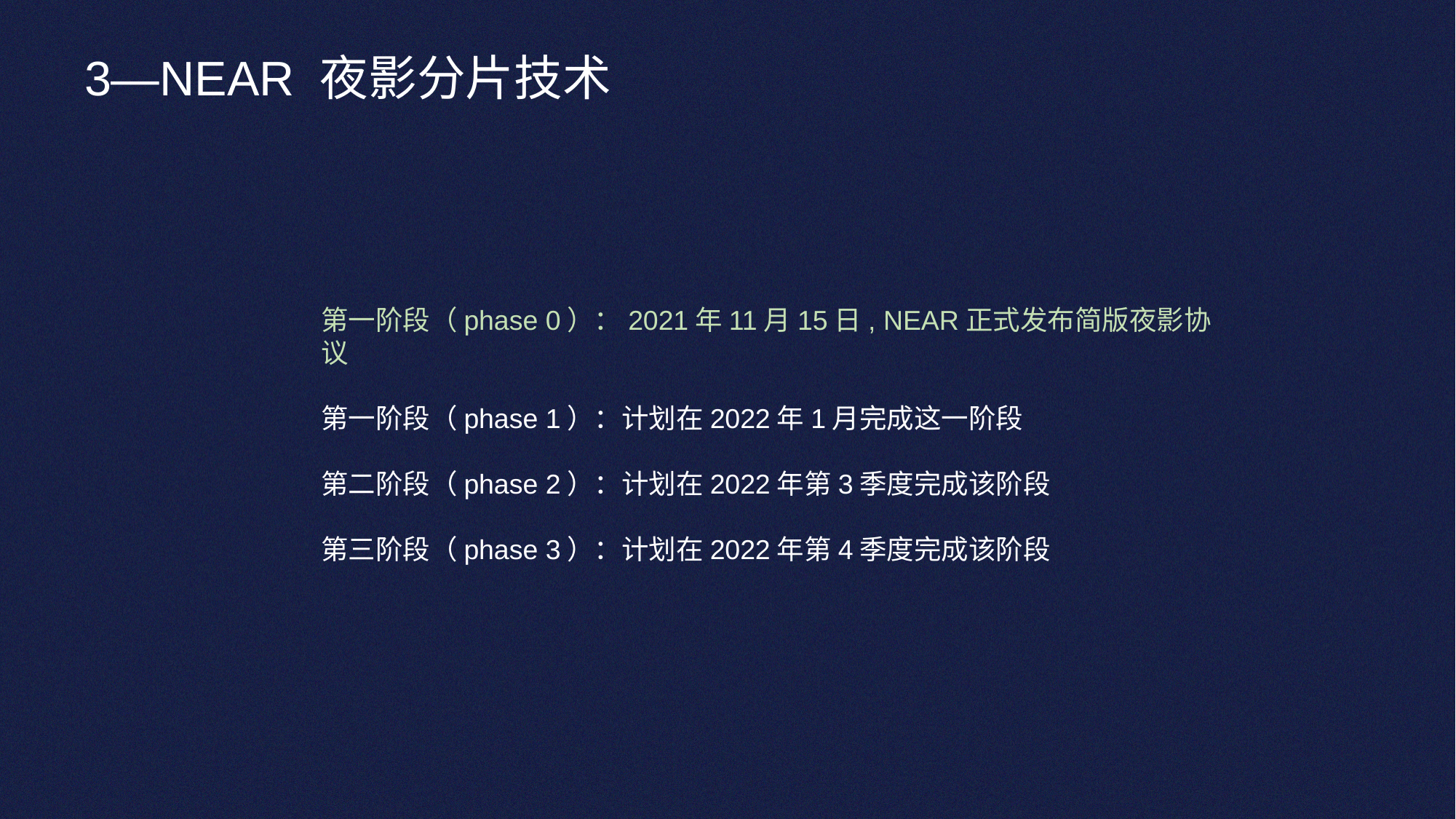

3—NEAR 夜影分片技术
第一阶段（phase 0）：2021年11月15日, NEAR正式发布简版夜影协议

第一阶段（phase 1）：计划在2022年1月完成这一阶段

第二阶段（phase 2）：计划在2022年第3季度完成该阶段

第三阶段（phase 3）：计划在2022年第4季度完成该阶段